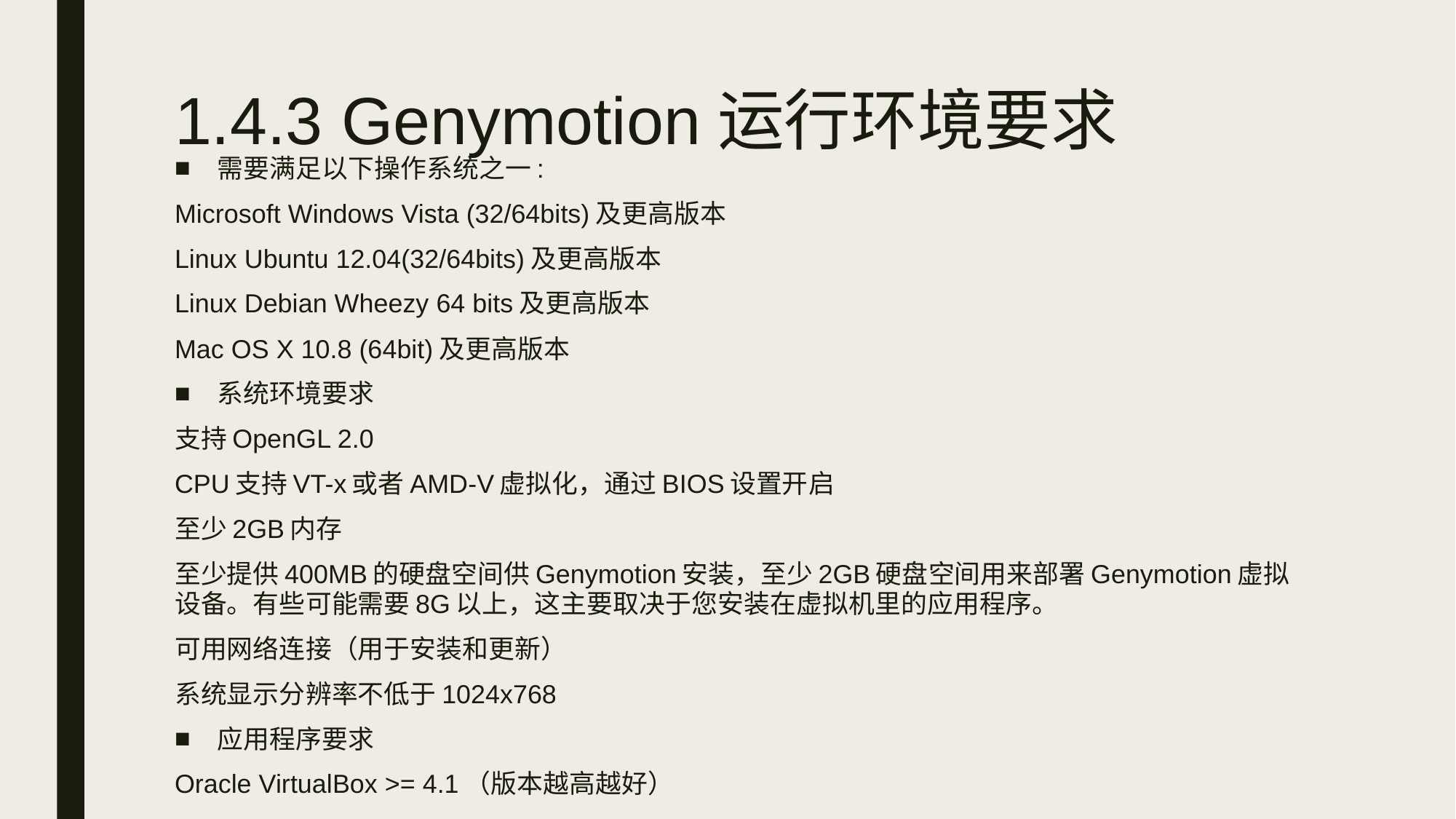

# 1.4.3 Genymotion运行环境要求
需要满足以下操作系统之一:
Microsoft Windows Vista (32/64bits)及更高版本
Linux Ubuntu 12.04(32/64bits)及更高版本
Linux Debian Wheezy 64 bits及更高版本
Mac OS X 10.8 (64bit)及更高版本
系统环境要求
支持OpenGL 2.0
CPU支持VT-x或者AMD-V虚拟化，通过BIOS设置开启
至少2GB内存
至少提供400MB的硬盘空间供Genymotion安装，至少2GB硬盘空间用来部署Genymotion虚拟设备。有些可能需要8G以上，这主要取决于您安装在虚拟机里的应用程序。
可用网络连接（用于安装和更新）
系统显示分辨率不低于1024x768
应用程序要求
Oracle VirtualBox >= 4.1（版本越高越好）